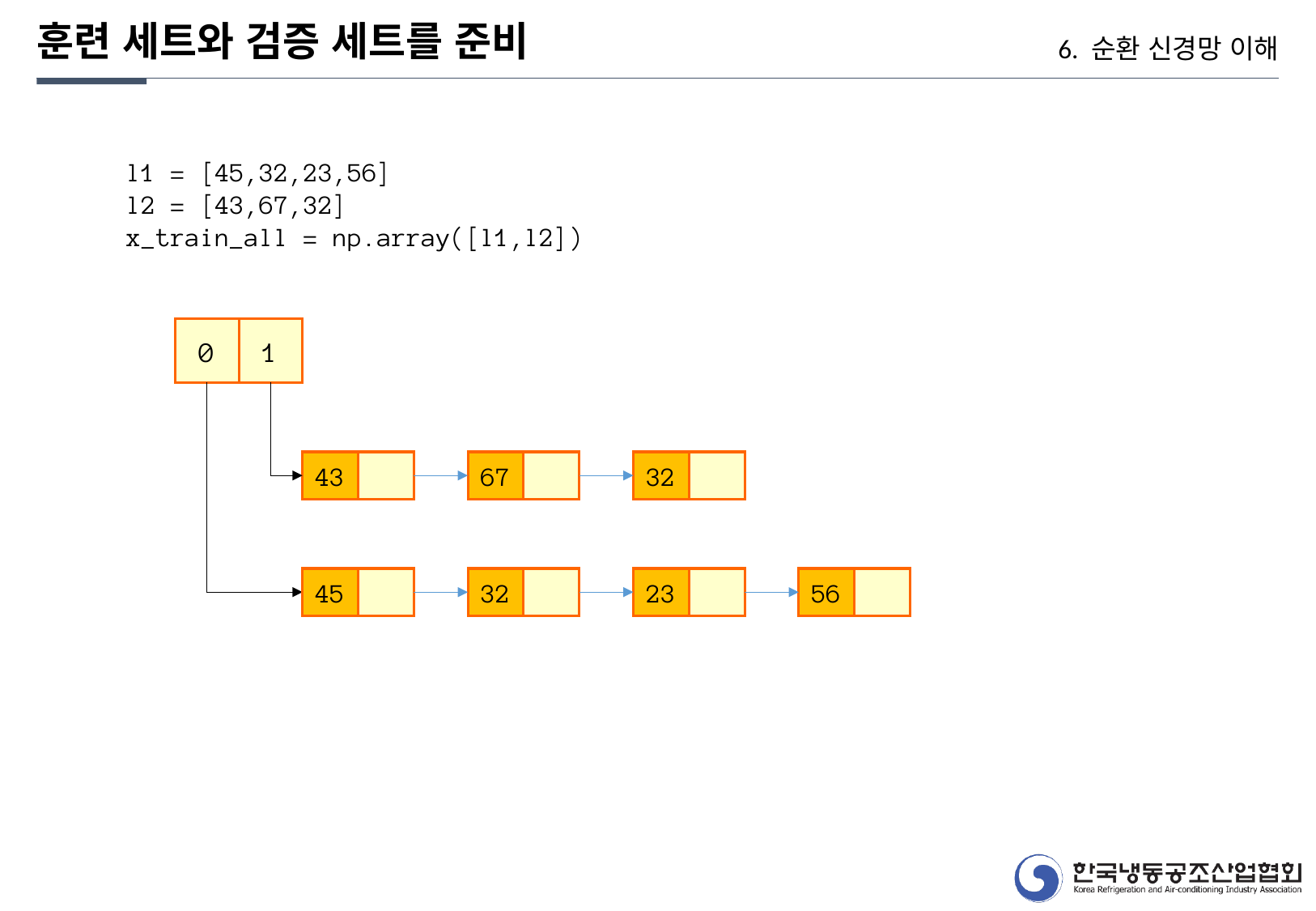

훈련 세트와 검증 세트를 준비
6. 순환 신경망 이해
l1 = [45,32,23,56]
l2 = [43,67,32]
x_train_all = np.array([l1,l2])
0
1
43

67

32

45

32

23

56